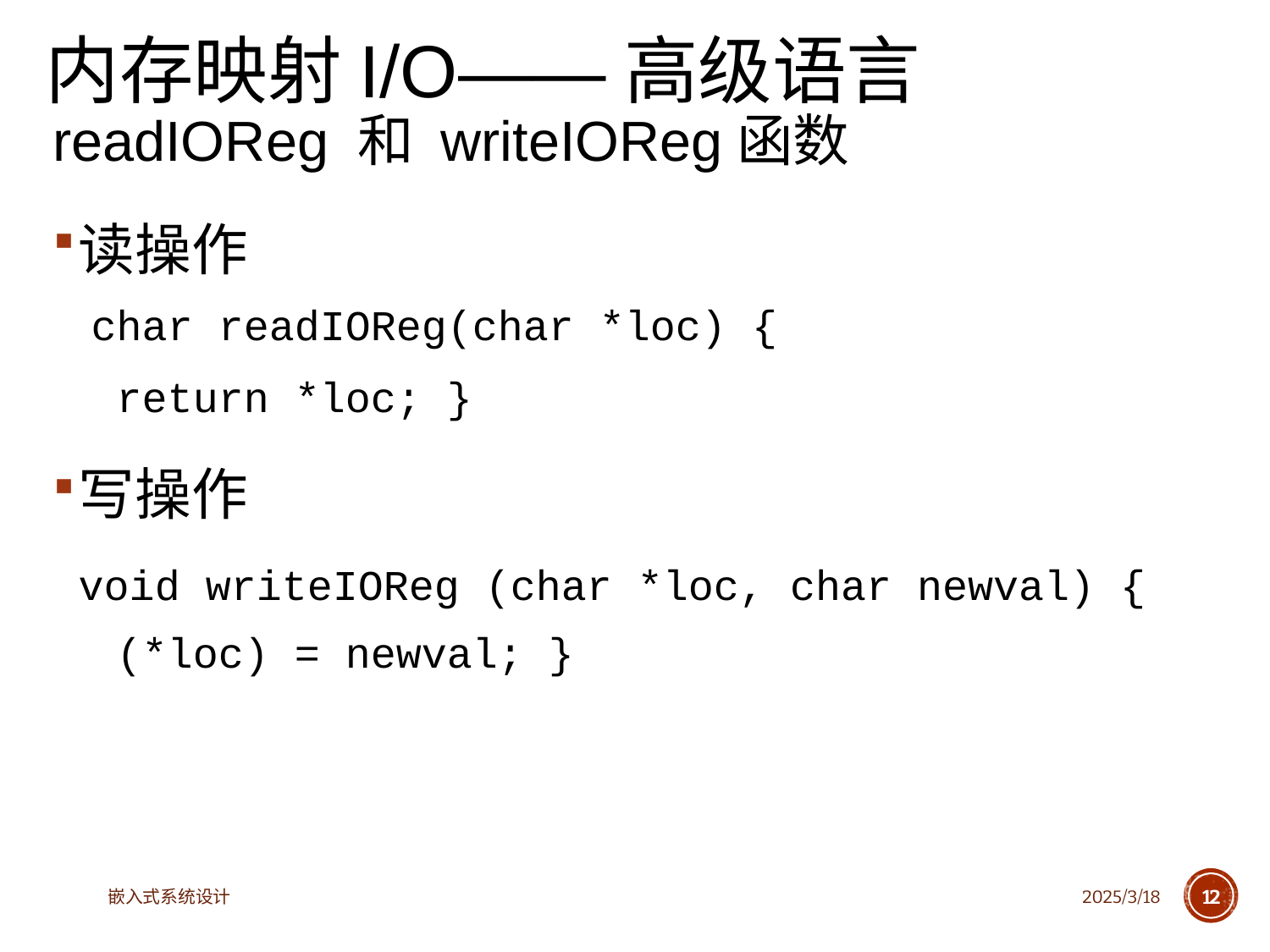

# 内存映射I/O——高级语言
readIOReg 和 writeIOReg函数
读操作
char readIOReg(char *loc) {
	return *loc; }
写操作
	void writeIOReg (char *loc, char newval) {
	(*loc) = newval; }
嵌入式系统设计
2025/3/18
12